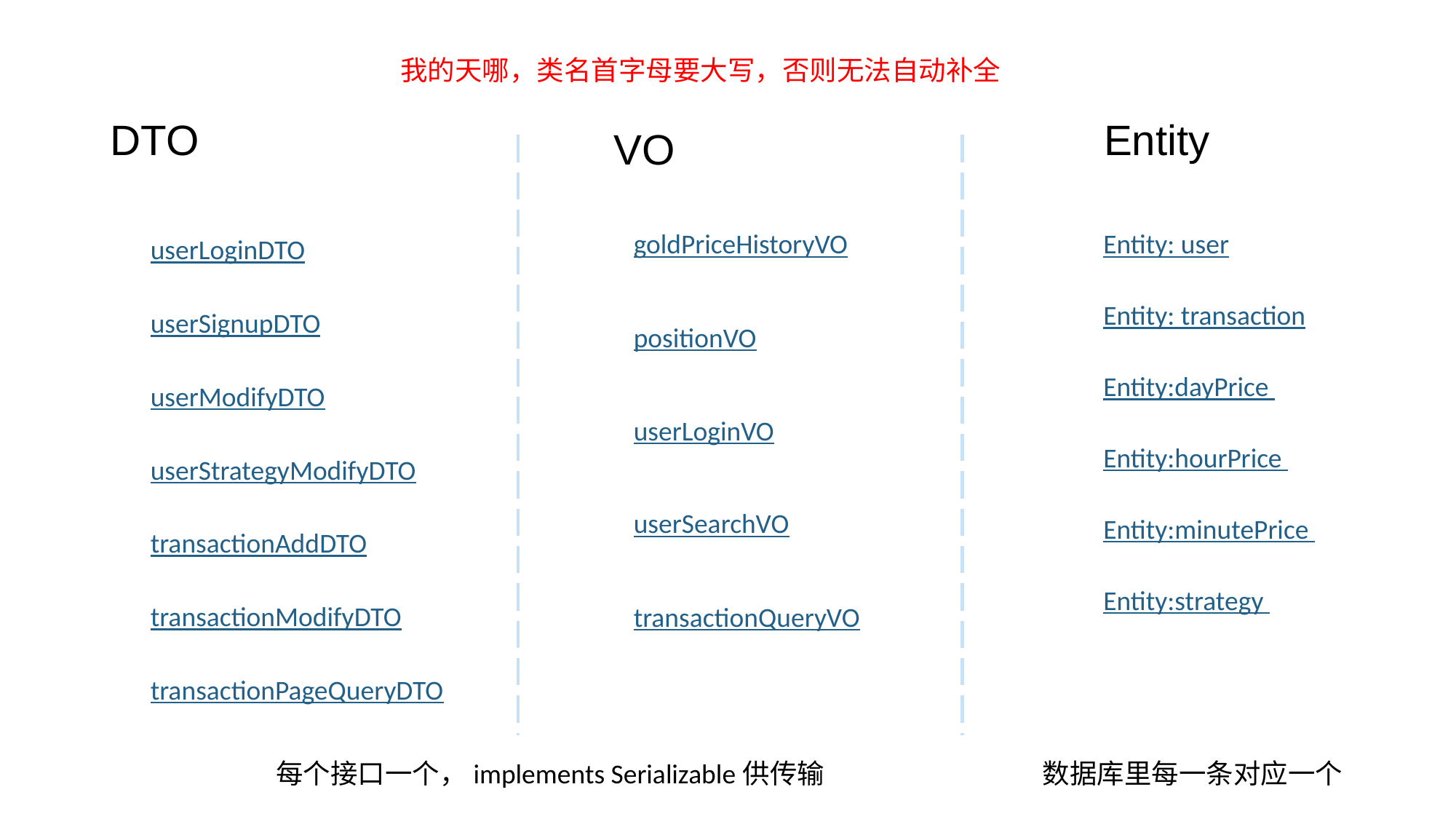

我的天哪，类名首字母要大写，否则无法自动补全
DTO
Entity
VO
goldPriceHistoryVO
Entity: user
userLoginDTO
Entity: transaction
userSignupDTO
positionVO
Entity:dayPrice
userModifyDTO
userLoginVO
Entity:hourPrice
userStrategyModifyDTO
userSearchVO
Entity:minutePrice
transactionAddDTO
Entity:strategy
transactionModifyDTO
transactionQueryVO
transactionPageQueryDTO
每个接口一个，implements Serializable供传输
数据库里每一条对应一个